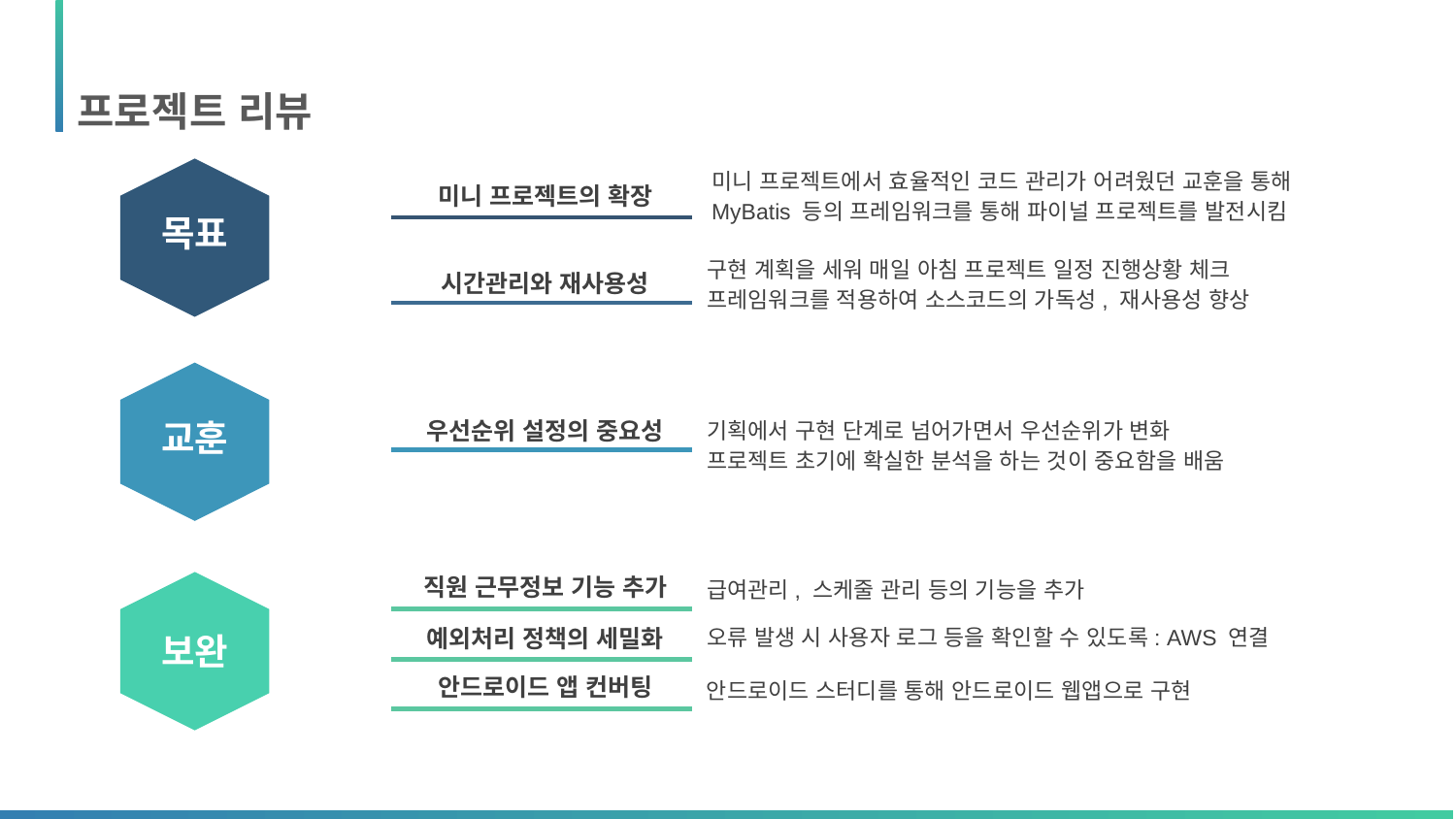

프로젝트 리뷰

미니 프로젝트에서 효율적인 코드 관리가 어려웠던 교훈을 통해
MyBatis 등의 프레임워크를 통해 파이널 프로젝트를 발전시킴
미니 프로젝트의 확장

목표

구현 계획을 세워 매일 아침 프로젝트 일정 진행상황 체크
프레임워크를 적용하여 소스코드의 가독성, 재사용성 향상
시간관리와 재사용성

교훈
기획에서 구현 단계로 넘어가면서 우선순위가 변화
프로젝트 초기에 확실한 분석을 하는 것이 중요함을 배움
우선순위 설정의 중요성
직원 근무정보 기능 추가
급여관리, 스케줄 관리 등의 기능을 추가

보완
오류 발생 시 사용자 로그 등을 확인할 수 있도록: AWS 연결
예외처리 정책의 세밀화
안드로이드 앱 컨버팅
안드로이드 스터디를 통해 안드로이드 웹앱으로 구현